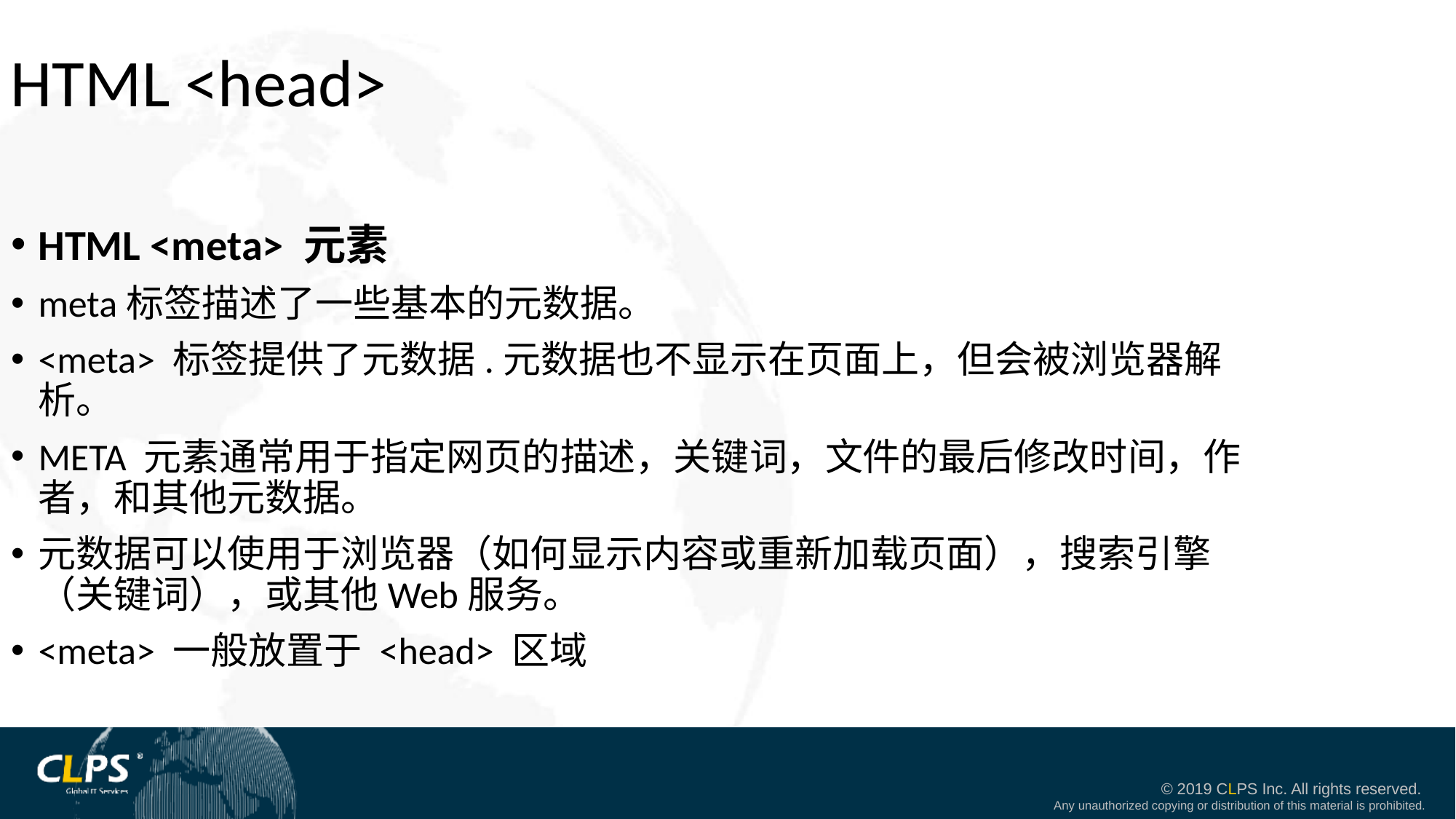

HTML <head>
HTML <meta> 元素
meta标签描述了一些基本的元数据。
<meta> 标签提供了元数据.元数据也不显示在页面上，但会被浏览器解析。
META 元素通常用于指定网页的描述，关键词，文件的最后修改时间，作者，和其他元数据。
元数据可以使用于浏览器（如何显示内容或重新加载页面），搜索引擎（关键词），或其他Web服务。
<meta> 一般放置于 <head> 区域